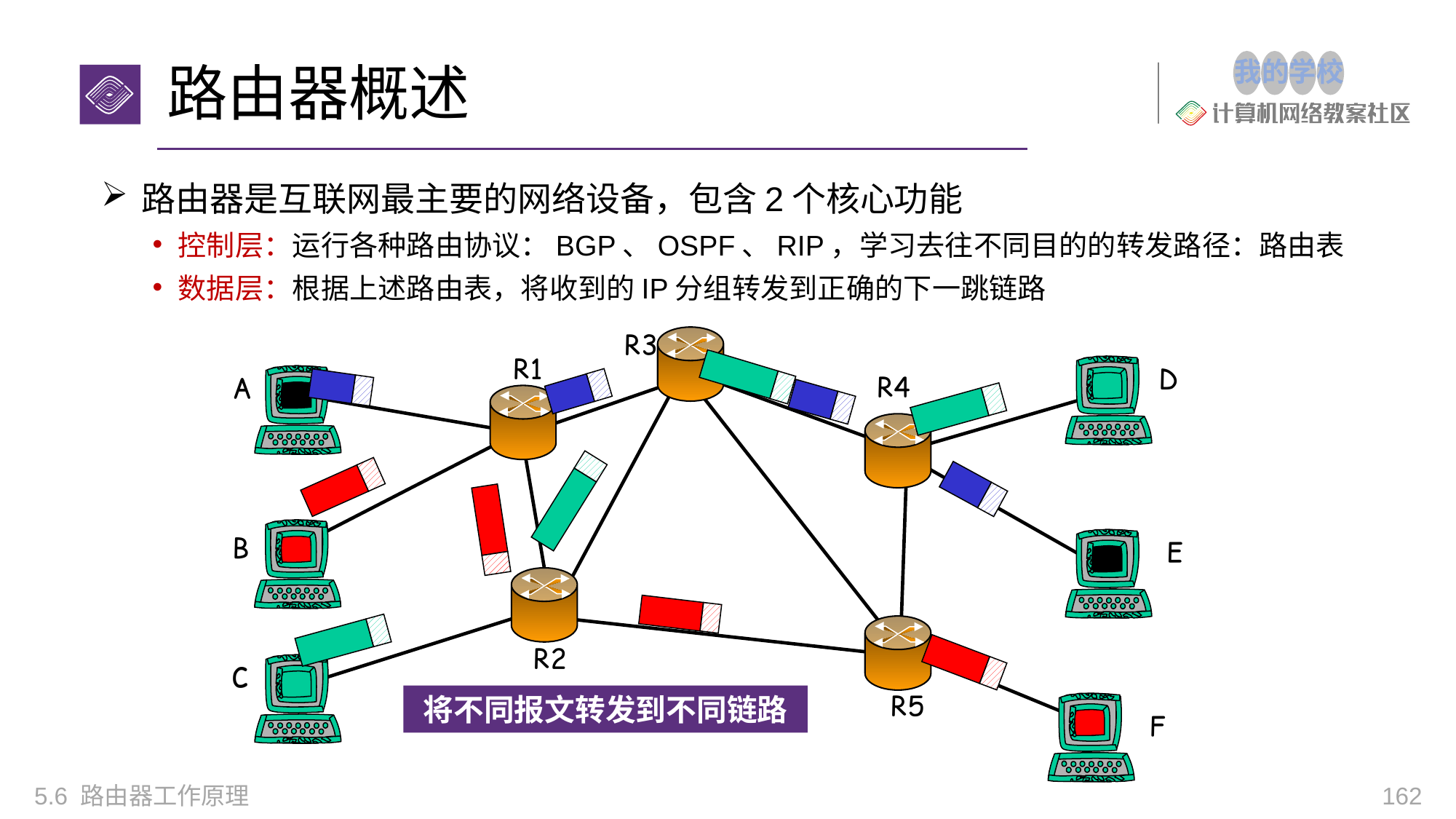

# 路由器概述
路由器是互联网最主要的网络设备，包含2个核心功能
控制层：运行各种路由协议：BGP、OSPF、RIP，学习去往不同目的的转发路径：路由表
数据层：根据上述路由表，将收到的IP分组转发到正确的下一跳链路
R3

R1

D
R4

A

B

E

R2

C
R5

F

将不同报文转发到不同链路
5.6 路由器工作原理
162